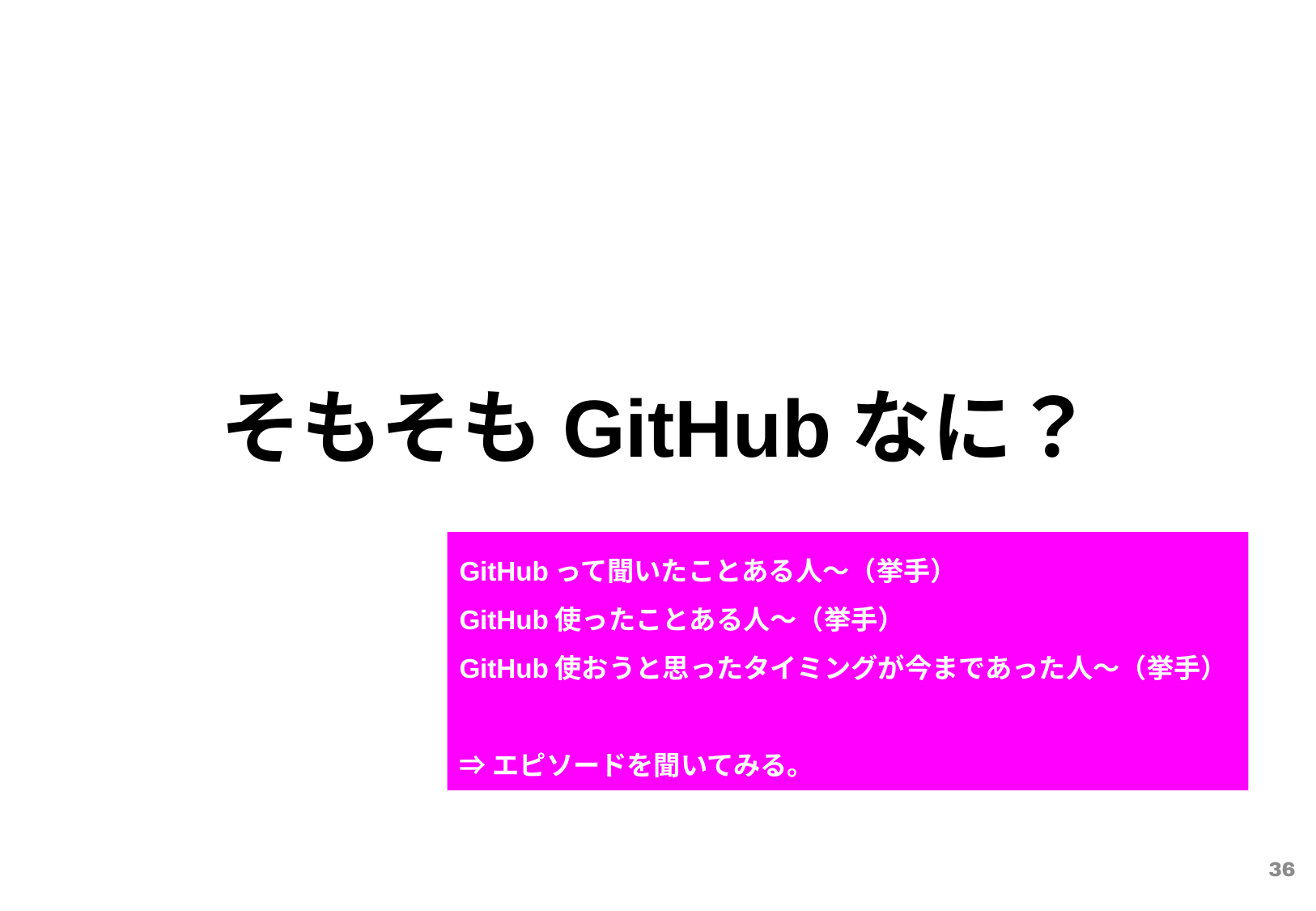

# そもそもGitHubなに？
GitHubって聞いたことある人～（挙手）
GitHub使ったことある人～（挙手）
GitHub使おうと思ったタイミングが今まであった人～（挙手）

⇒エピソードを聞いてみる。

36